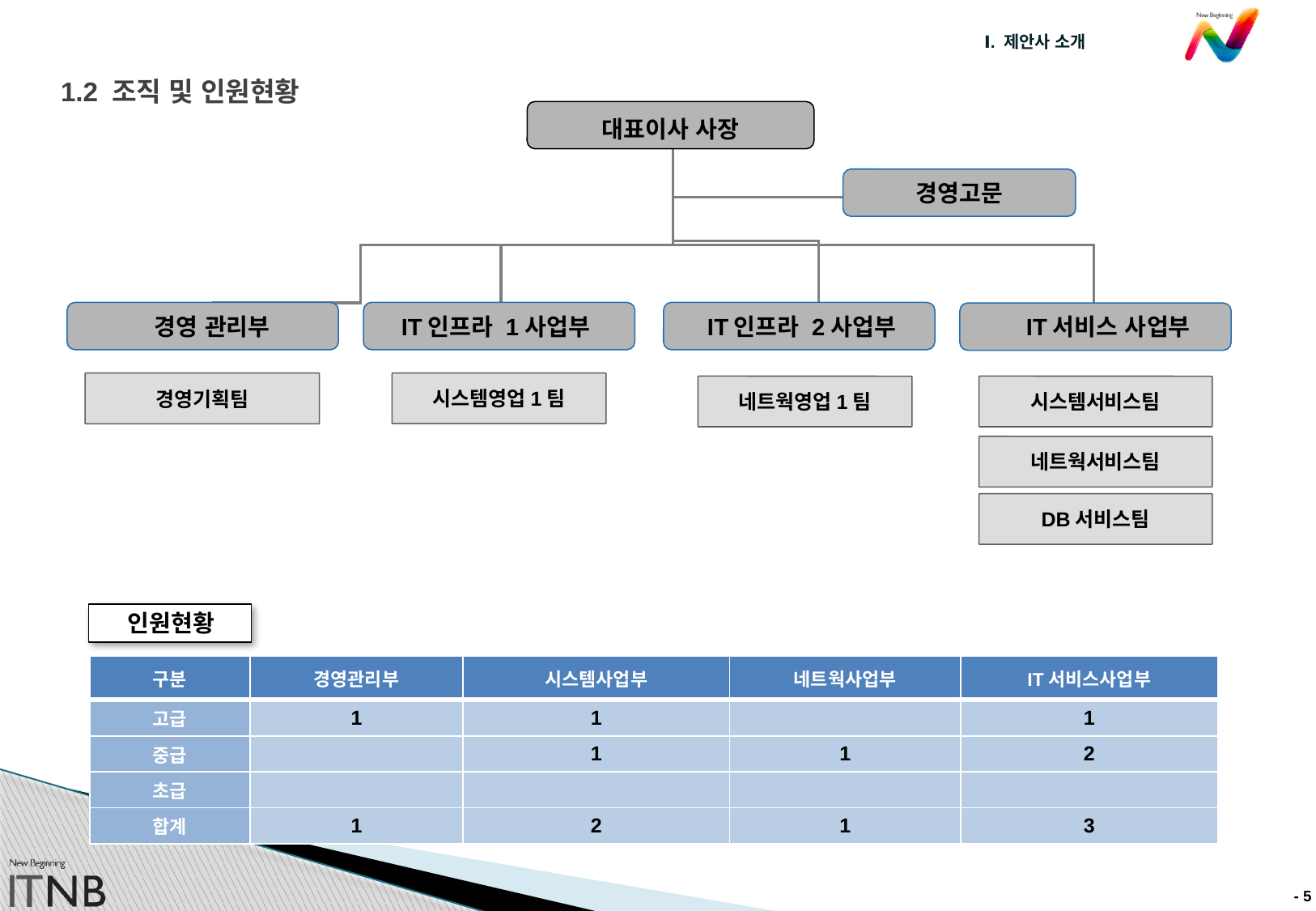

1. 제안업체 일반 현황
1.2 조직 및 인원현황

대표이사 사장
경영고문

IT인프라 1사업부
IT인프라 2사업부
경영 관리부
IT서비스 사업부
시스템영업1팀
경영기획팀
네트웍영업1팀
시스템서비스팀
네트웍서비스팀
DB서비스팀
인원현황

| 구분 | 경영관리부 | 시스템사업부 | 네트웍사업부 | IT서비스사업부 |
| --- | --- | --- | --- | --- |
| 고급 | 1 | 1 |  | 1 |
| 중급 |  | 1 | 1 | 2 |
| 초급 |  |  |  |  |
| 합계 | 1 | 2 | 1 | 3 |